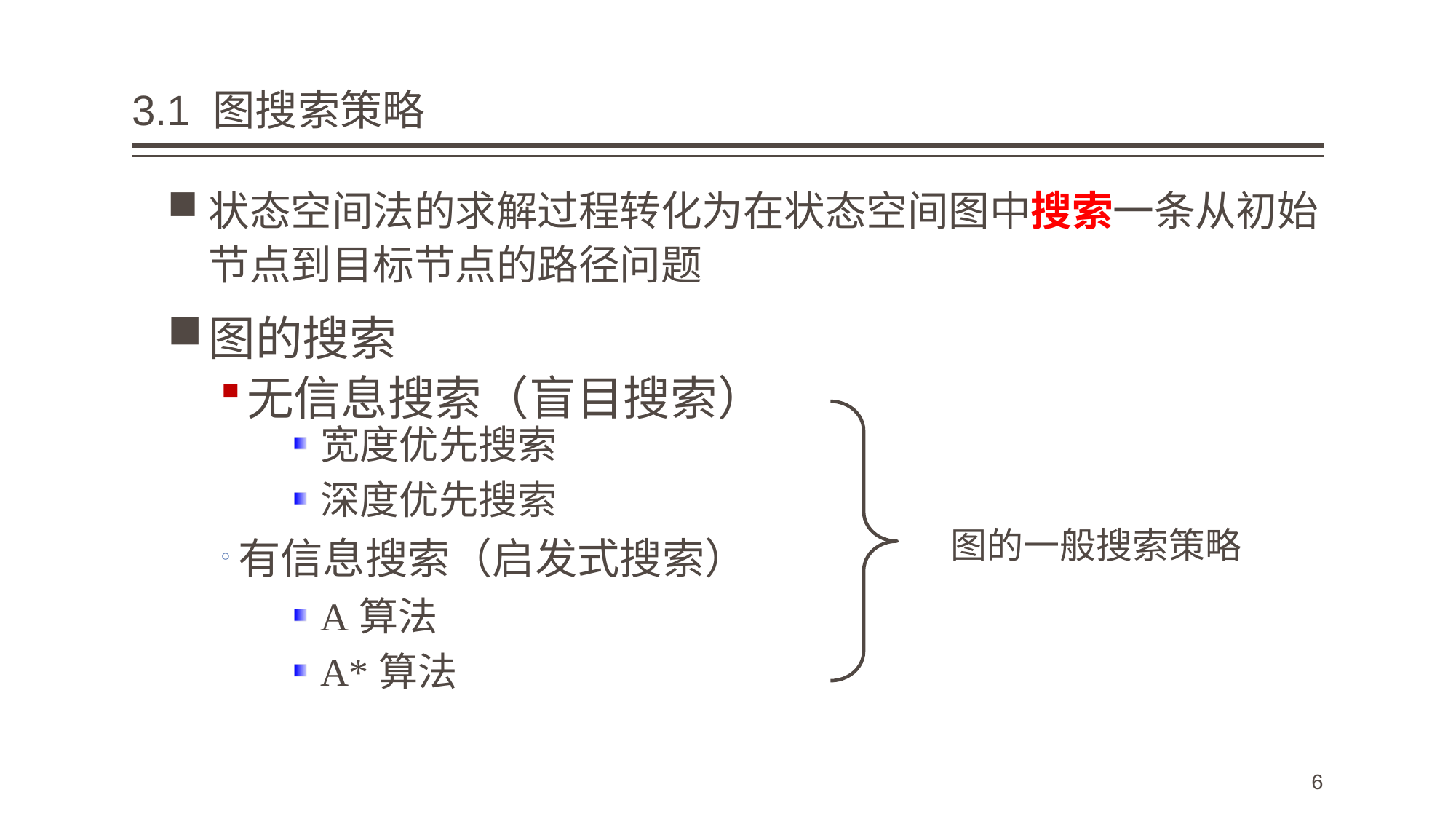

# 3.1 图搜索策略
状态空间法的求解过程转化为在状态空间图中搜索一条从初始节点到目标节点的路径问题
图的搜索
无信息搜索（盲目搜索）

宽度优先搜索
深度优先搜索
图的一般搜索策略
有信息搜索（启发式搜索）
A算法
A*算法
6